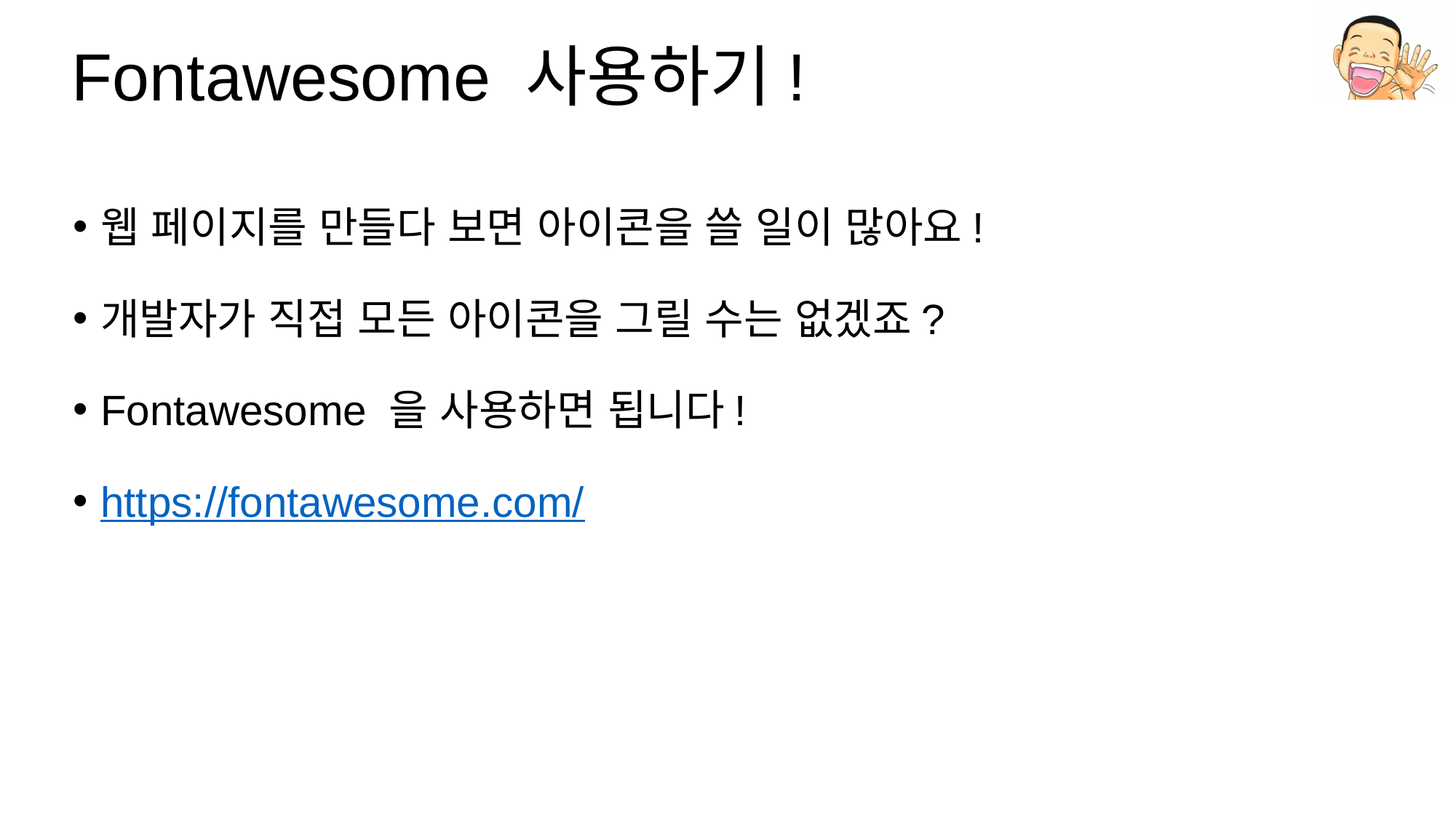

# Fontawesome 사용하기!
웹 페이지를 만들다 보면 아이콘을 쓸 일이 많아요!
개발자가 직접 모든 아이콘을 그릴 수는 없겠죠?
Fontawesome 을 사용하면 됩니다!
https://fontawesome.com/